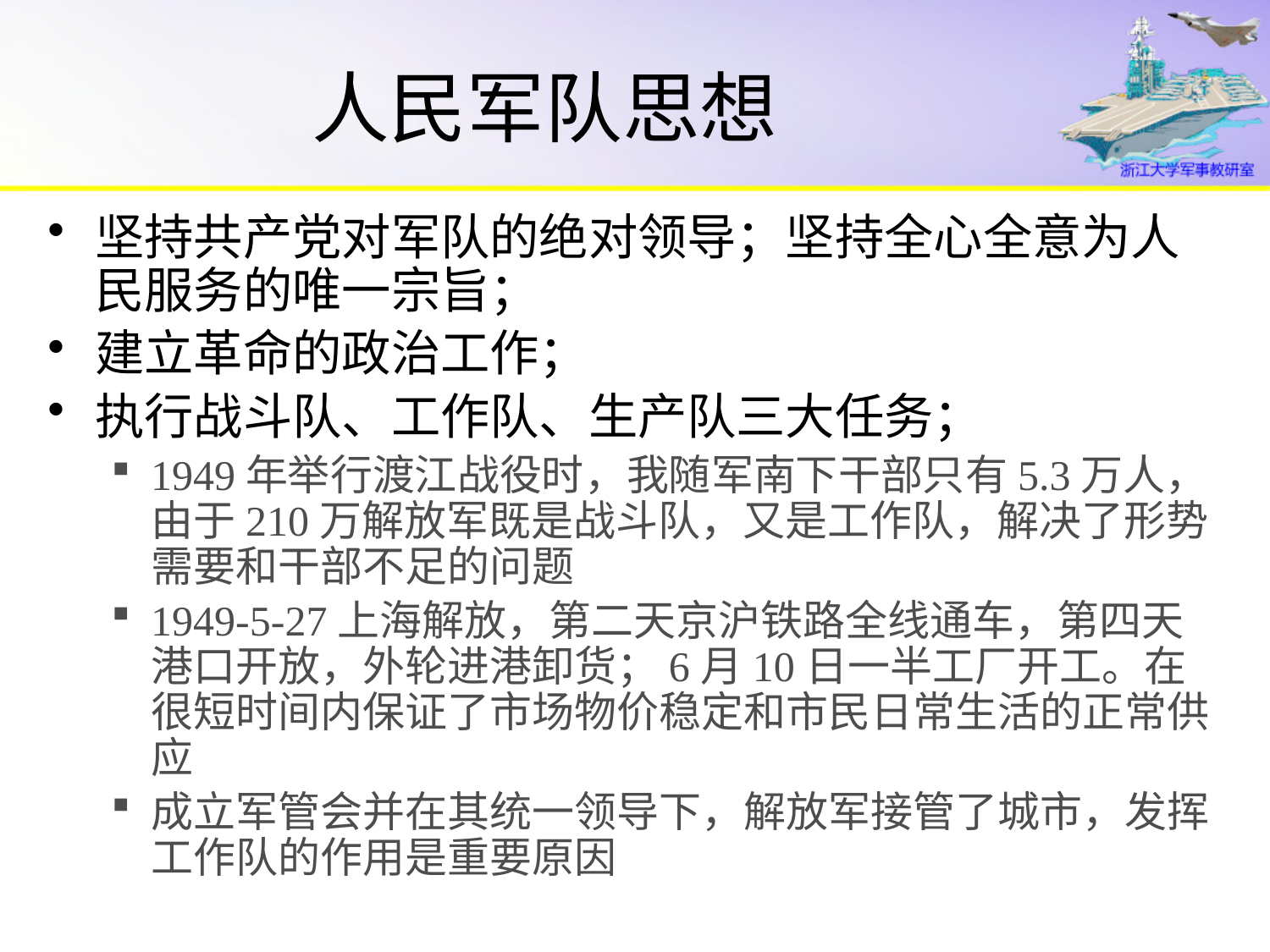

# 人民军队思想
坚持共产党对军队的绝对领导；坚持全心全意为人民服务的唯一宗旨；
建立革命的政治工作；
执行战斗队、工作队、生产队三大任务；
1949年举行渡江战役时，我随军南下干部只有5.3万人，由于210万解放军既是战斗队，又是工作队，解决了形势需要和干部不足的问题
1949-5-27上海解放，第二天京沪铁路全线通车，第四天港口开放，外轮进港卸货；6月10日一半工厂开工。在很短时间内保证了市场物价稳定和市民日常生活的正常供应
成立军管会并在其统一领导下，解放军接管了城市，发挥工作队的作用是重要原因